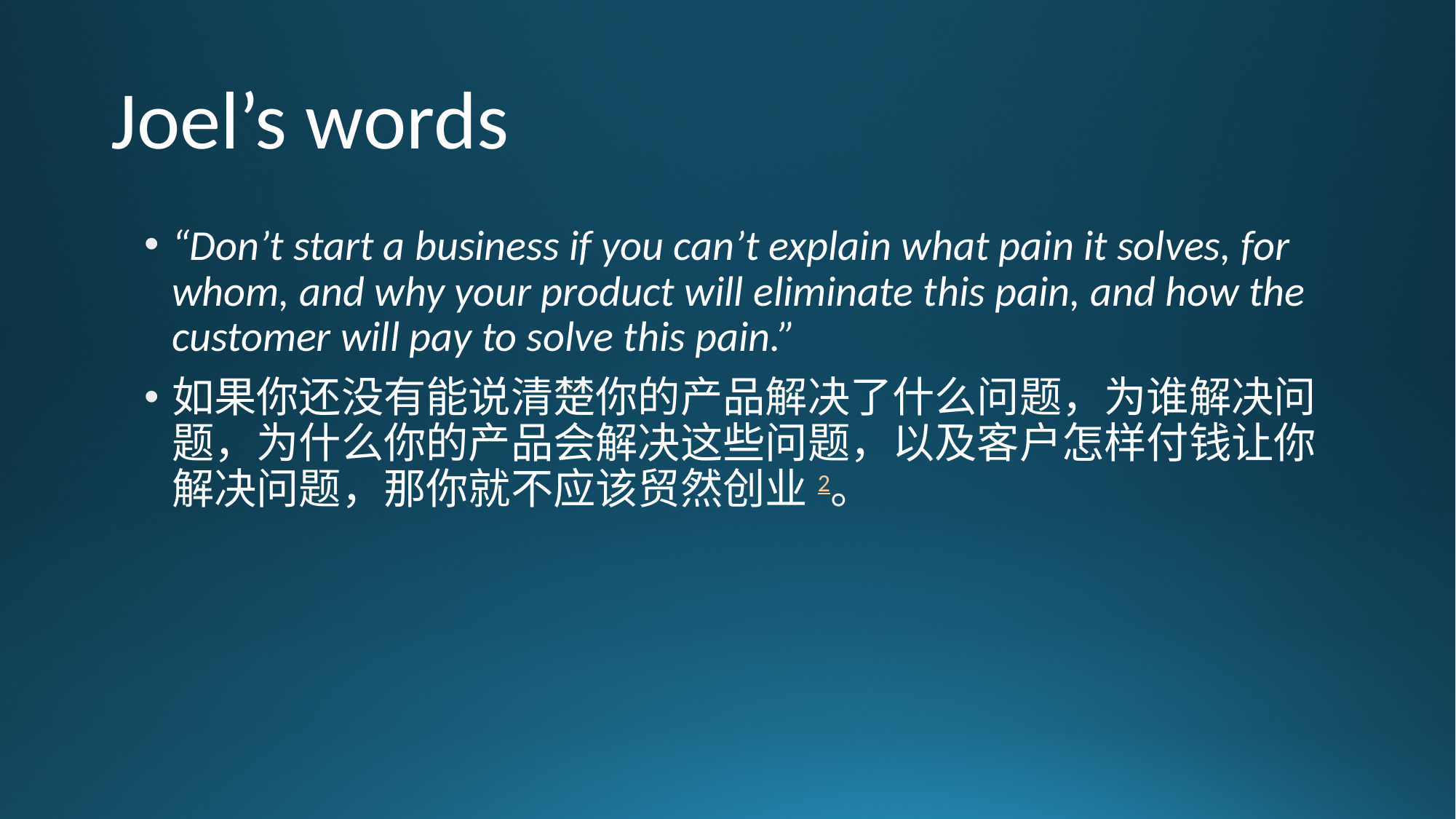

# Joel’s words
“Don’t start a business if you can’t explain what pain it solves, for whom, and why your product will eliminate this pain, and how the customer will pay to solve this pain.”
如果你还没有能说清楚你的产品解决了什么问题，为谁解决问题，为什么你的产品会解决这些问题，以及客户怎样付钱让你解决问题，那你就不应该贸然创业2。